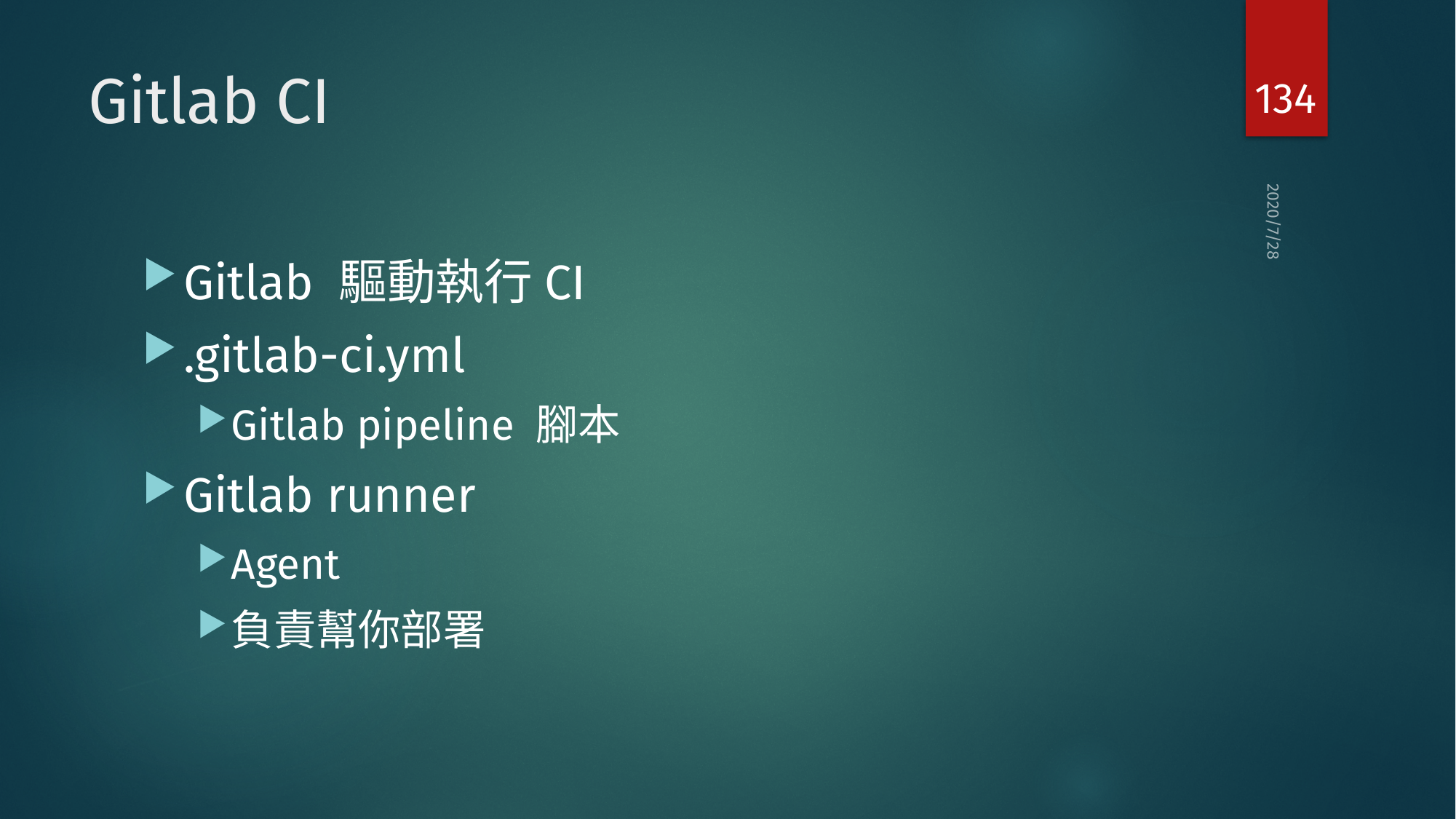

134
# Gitlab CI
2020/7/28
Gitlab 驅動執行CI
.gitlab-ci.yml
Gitlab pipeline 腳本
Gitlab runner
Agent
負責幫你部署